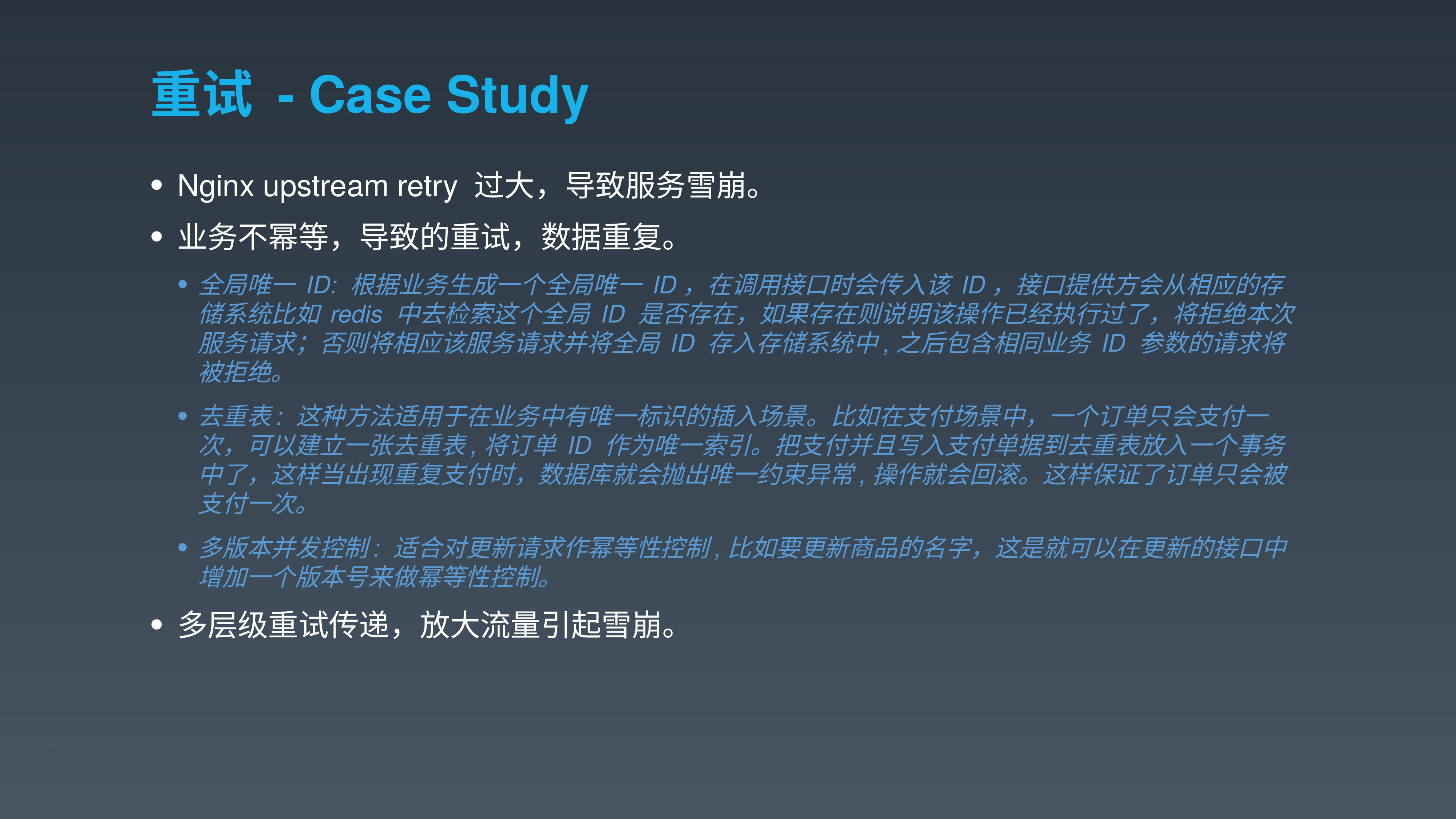

# 重试 - Case Study
Nginx upstream retry 过大，导致服务雪崩。
业务不幂等，导致的重试，数据重复。
全局唯一 ID: 根据业务生成一个全局唯一 ID，在调用接口时会传入该 ID，接口提供方会从相应的存储系统比如 redis 中去检索这个全局 ID 是否存在，如果存在则说明该操作已经执行过了，将拒绝本次服务请求；否则将相应该服务请求并将全局 ID 存入存储系统中,之后包含相同业务 ID 参数的请求将被拒绝。
去重表: 这种方法适用于在业务中有唯一标识的插入场景。比如在支付场景中，一个订单只会支付一次，可以建立一张去重表,将订单 ID 作为唯一索引。把支付并且写入支付单据到去重表放入一个事务中了，这样当出现重复支付时，数据库就会抛出唯一约束异常,操作就会回滚。这样保证了订单只会被支付一次。
多版本并发控制: 适合对更新请求作幂等性控制,比如要更新商品的名字，这是就可以在更新的接口中增加一个版本号来做幂等性控制。
多层级重试传递，放大流量引起雪崩。